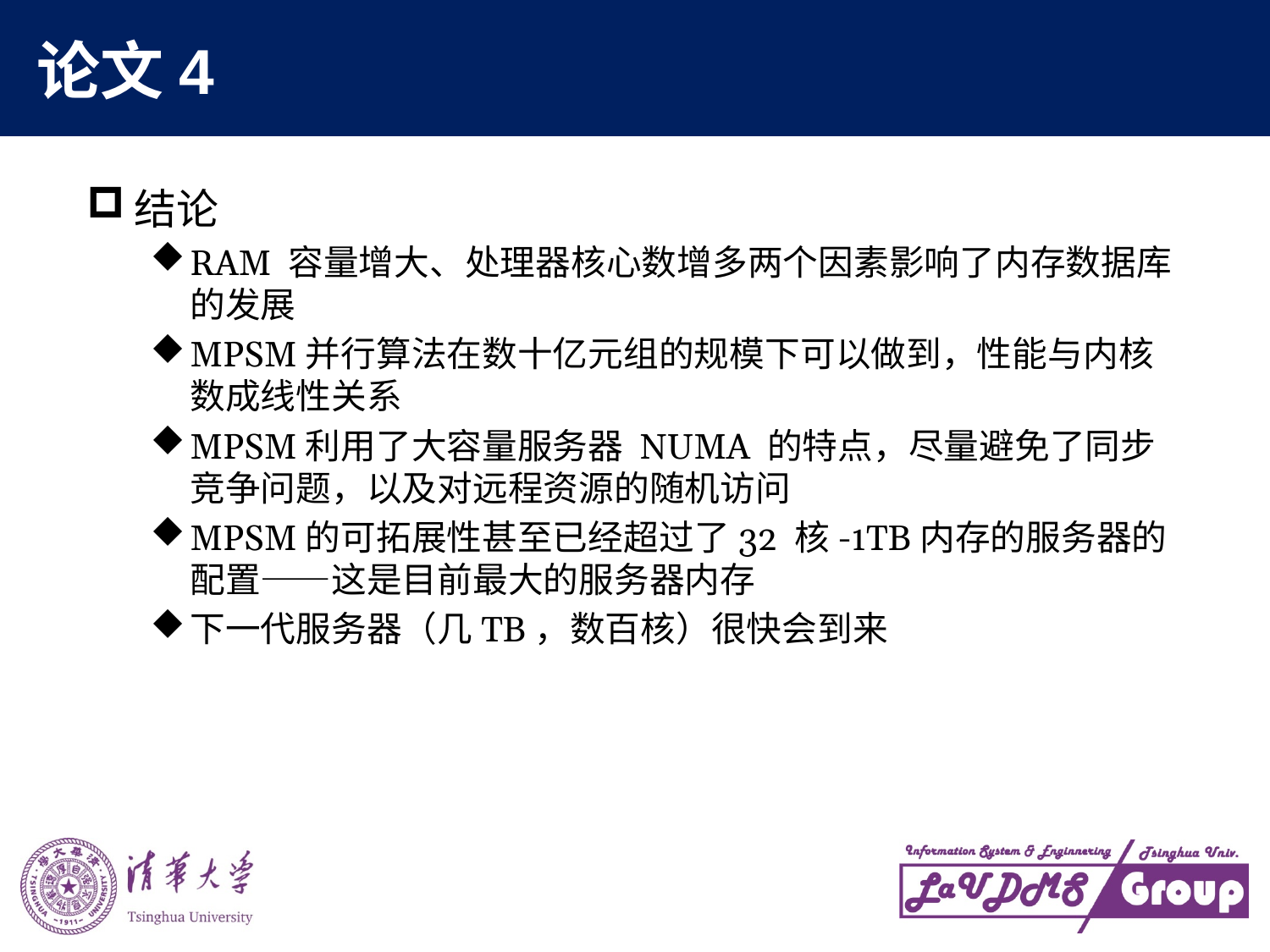

# 论文4
结论
RAM 容量增大、处理器核心数增多两个因素影响了内存数据库的发展
MPSM并行算法在数十亿元组的规模下可以做到，性能与内核数成线性关系
MPSM利用了大容量服务器 NUMA 的特点，尽量避免了同步竞争问题，以及对远程资源的随机访问
MPSM的可拓展性甚至已经超过了32 核-1TB内存的服务器的配置——这是目前最大的服务器内存
下一代服务器（几TB，数百核）很快会到来